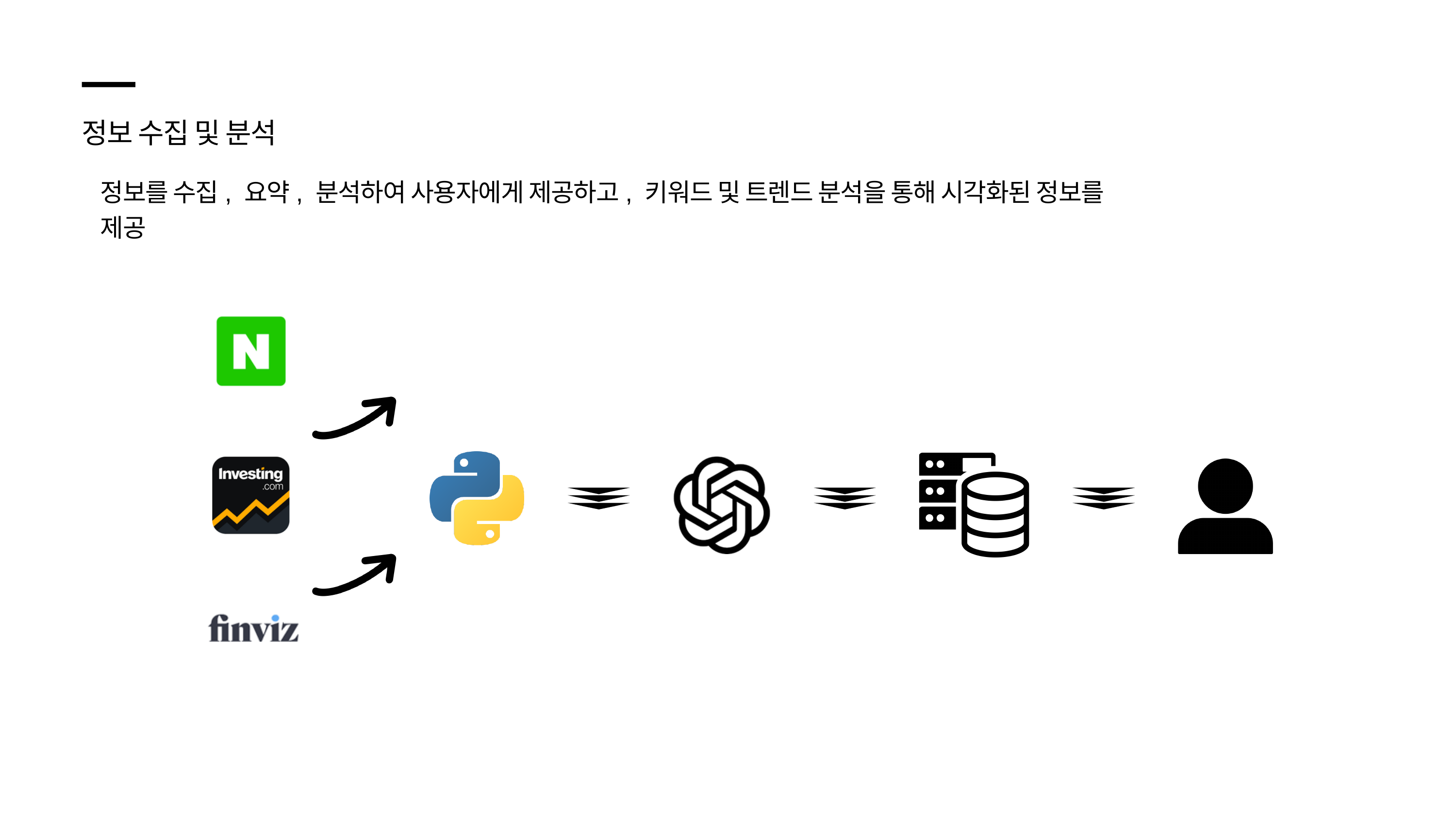

정보 수집 및 분석
정보를 수집, 요약, 분석하여 사용자에게 제공하고, 키워드 및 트렌드 분석을 통해 시각화된 정보를 제공